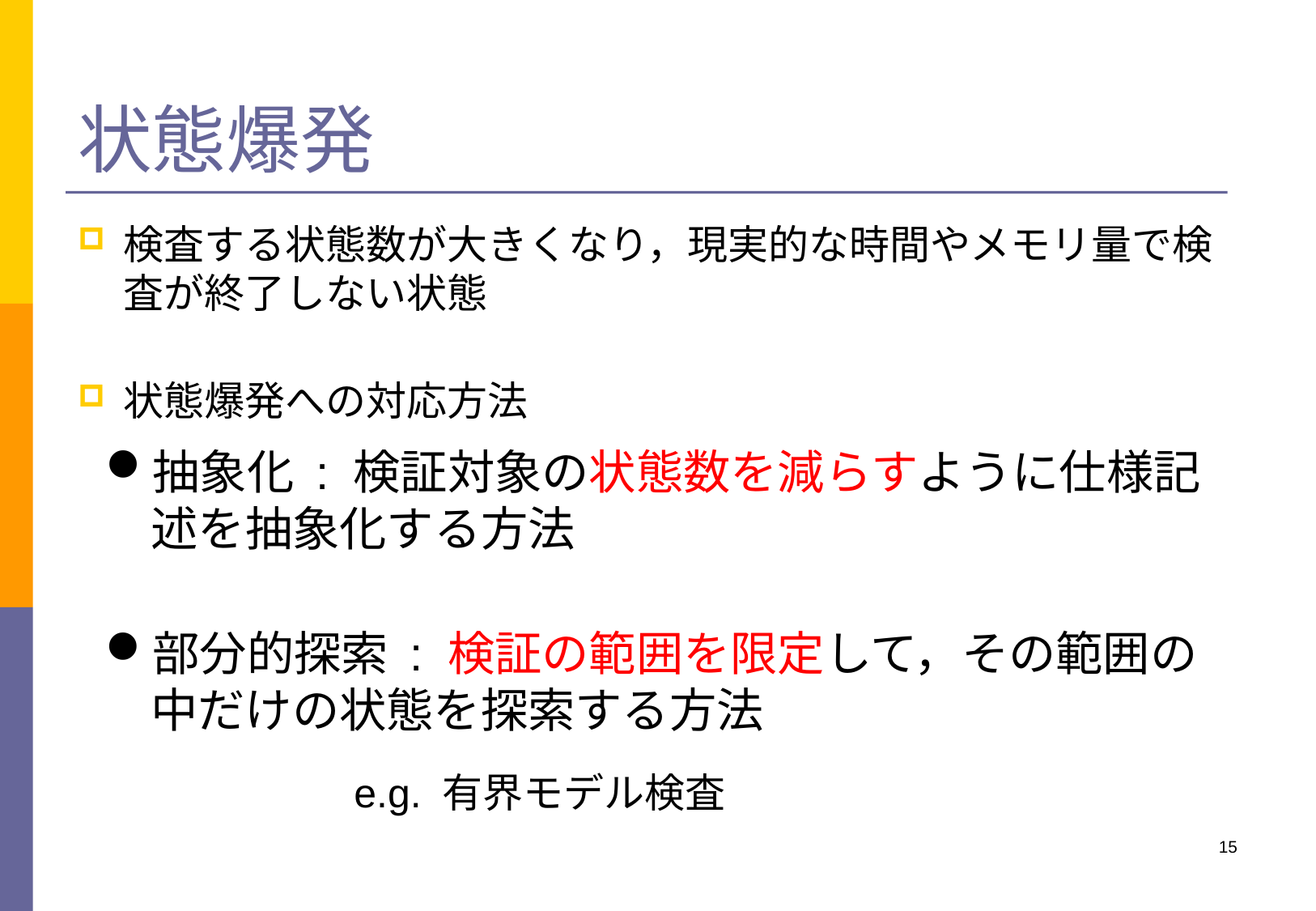

# 状態爆発
検査する状態数が大きくなり，現実的な時間やメモリ量で検査が終了しない状態
状態爆発への対応方法
抽象化 : 検証対象の状態数を減らすように仕様記述を抽象化する方法
部分的探索 : 検証の範囲を限定して，その範囲の中だけの状態を探索する方法
e.g. 有界モデル検査
15